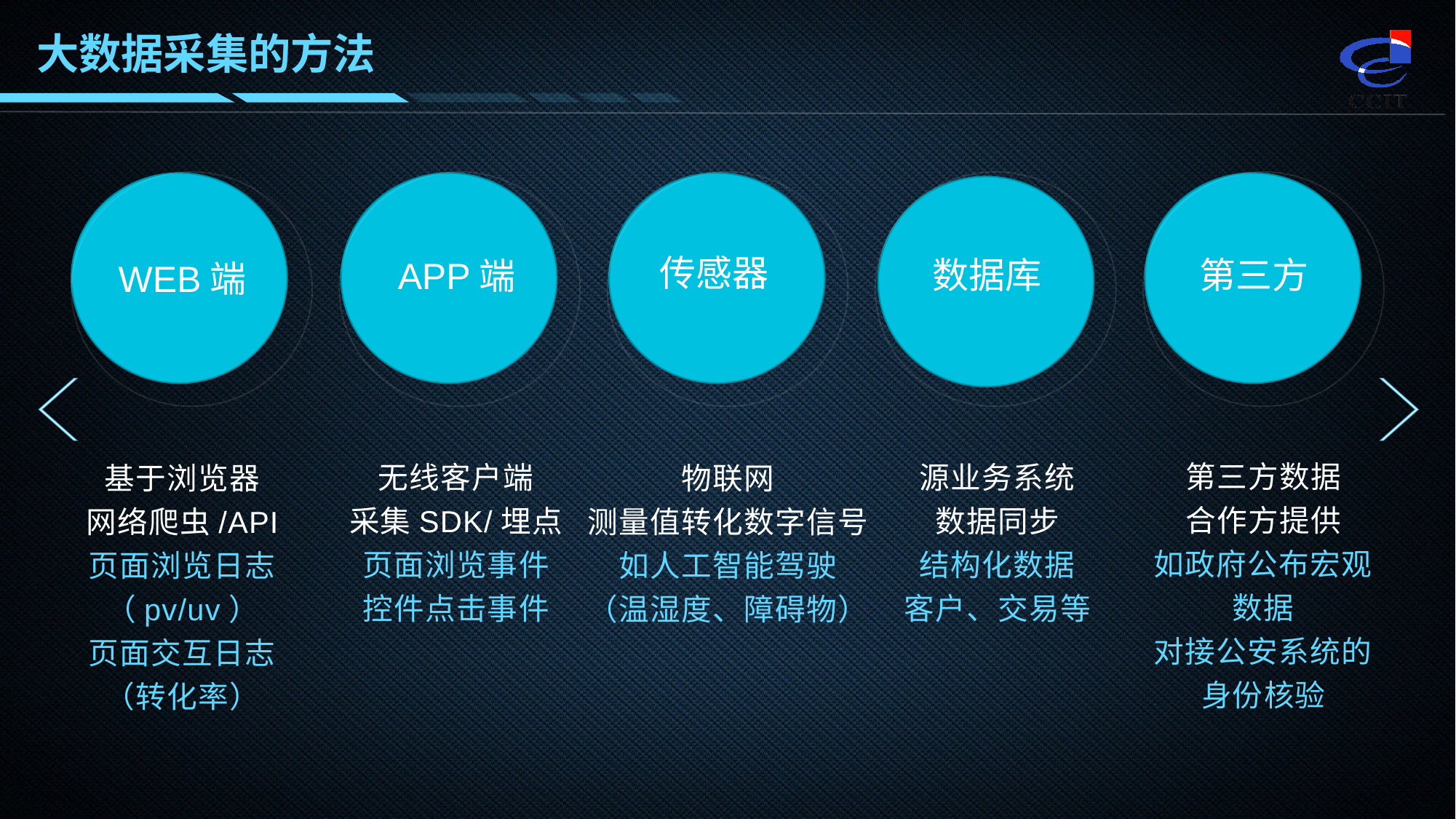

大数据采集的方法

WEB端

APP端

传感器

数据库

第三方
第三方数据
合作方提供
如政府公布宏观数据
对接公安系统的身份核验
基于浏览器
网络爬虫/API
页面浏览日志（pv/uv）
页面交互日志（转化率）
无线客户端
采集SDK/埋点
页面浏览事件
控件点击事件
源业务系统
数据同步
结构化数据
客户、交易等
物联网
测量值转化数字信号
如人工智能驾驶
（温湿度、障碍物）